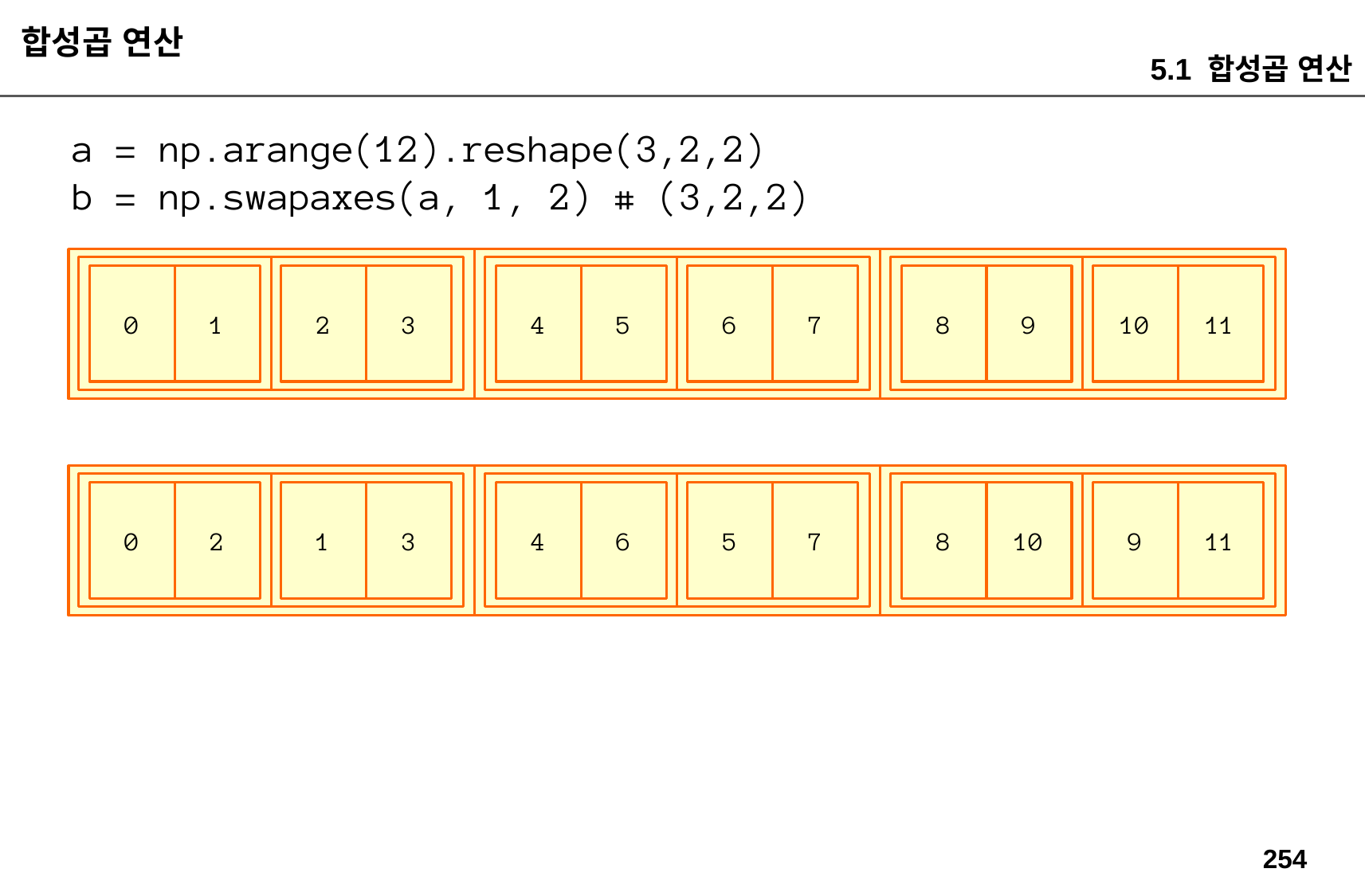

합성곱 연산
5.1 합성곱 연산
a = np.arange(12).reshape(3,2,2)
b = np.swapaxes(a, 1, 2) # (3,2,2)

0
1
4
5
8
9
2
3
6
7
10
11

0
2
4
6
8
10
1
3
5
7
9
11